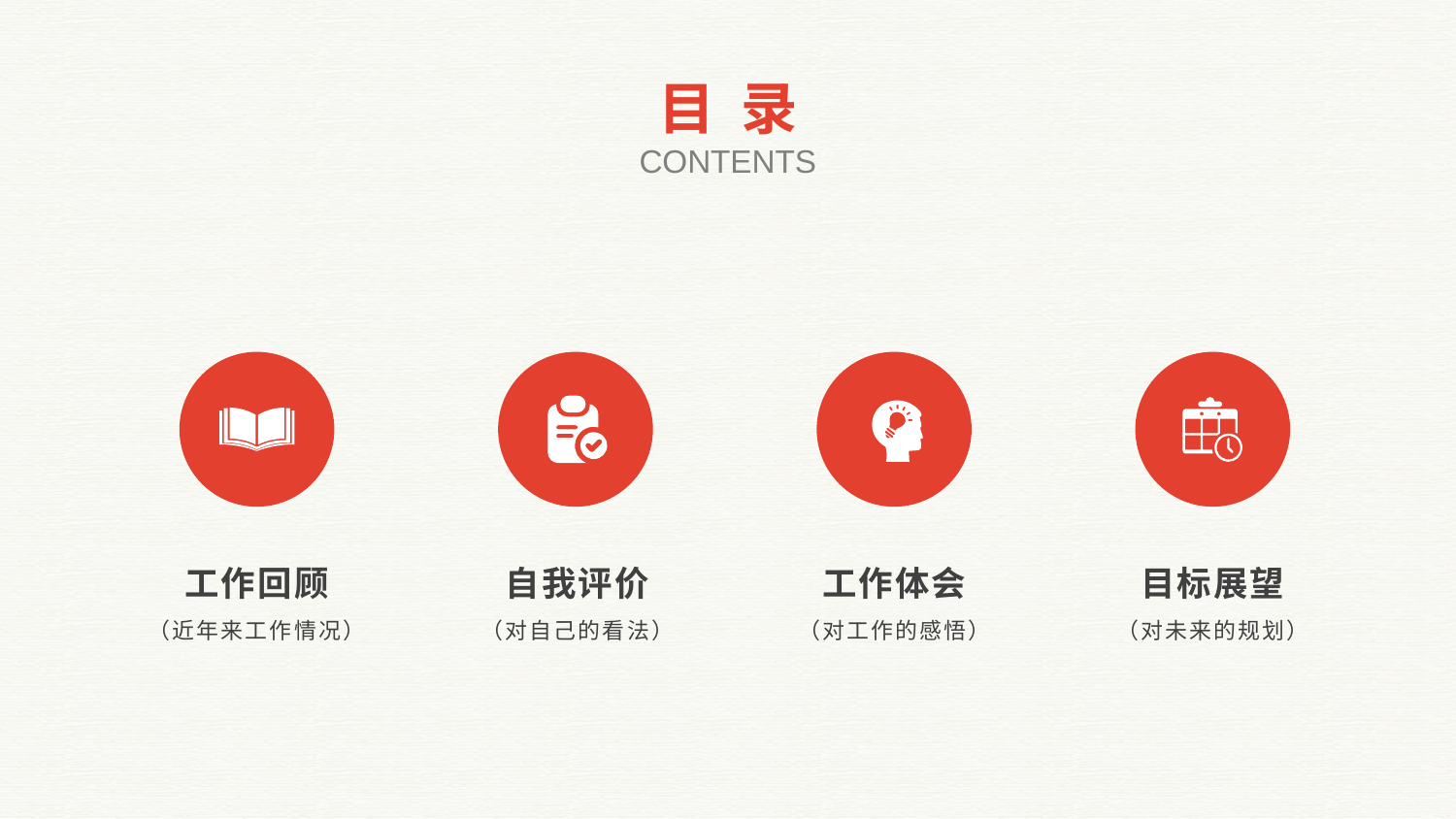

目  录
CONTENTS

工作回顾
（近年来工作情况）
自我评价
（对自己的看法）
工作体会
（对工作的感悟）
目标展望
（对未来的规划）